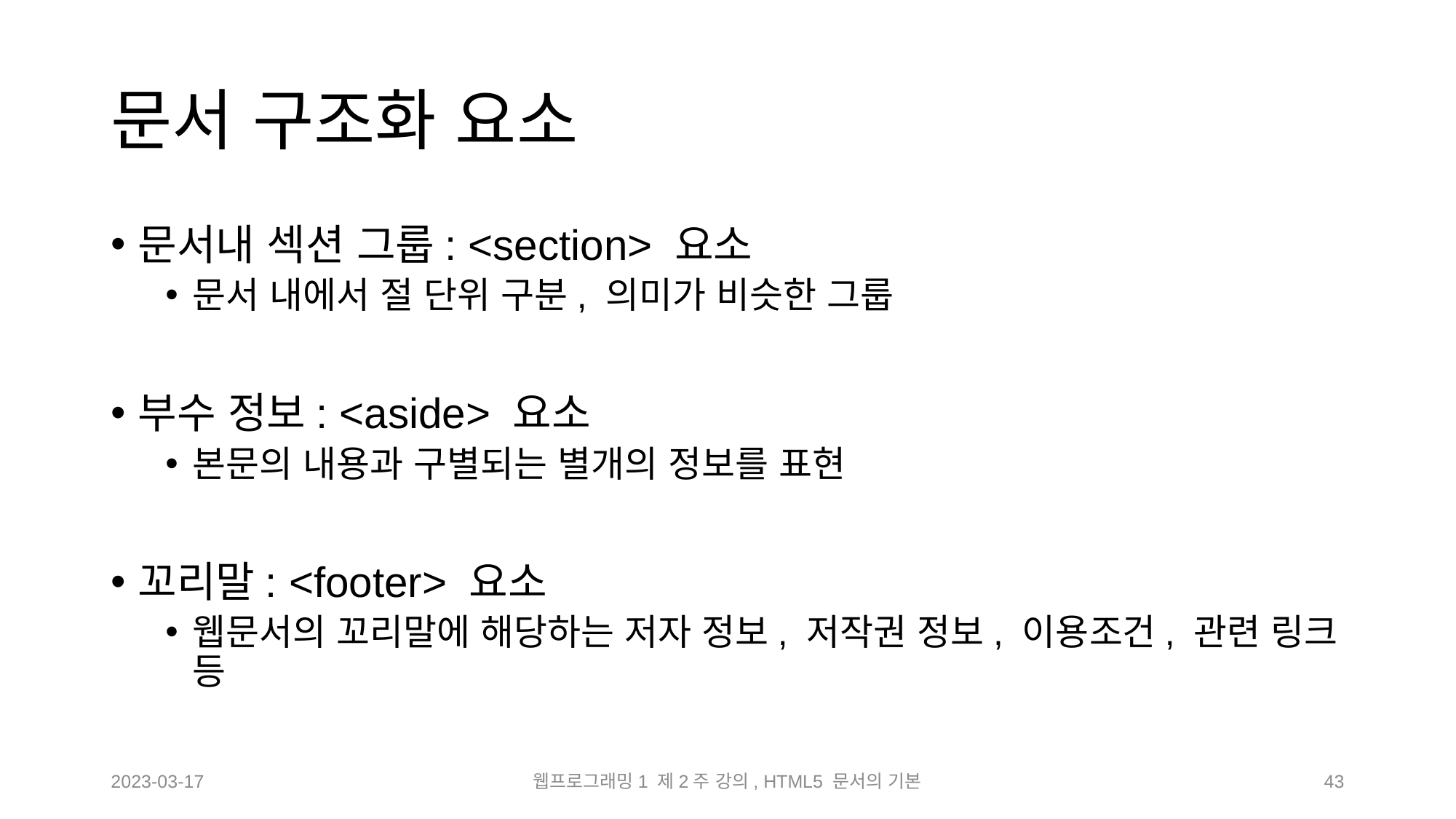

# 문서 구조화 요소
문서내 섹션 그룹: <section> 요소
문서 내에서 절 단위 구분, 의미가 비슷한 그룹

부수 정보: <aside> 요소
본문의 내용과 구별되는 별개의 정보를 표현

꼬리말: <footer> 요소
웹문서의 꼬리말에 해당하는 저자 정보, 저작권 정보, 이용조건, 관련 링크 등
2023-03-17
웹프로그래밍1 제2주 강의, HTML5 문서의 기본
43